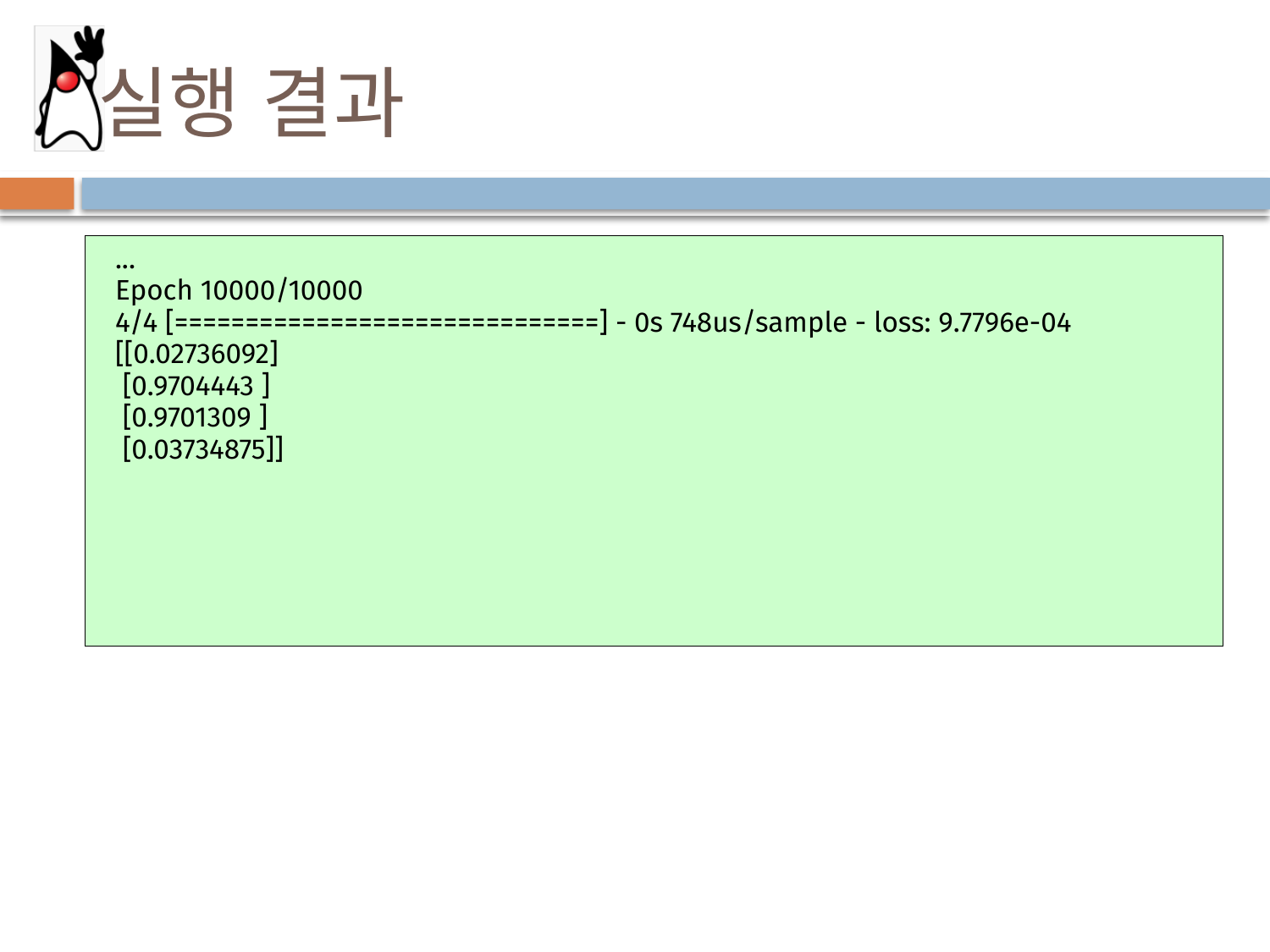

# 실행 결과
...
Epoch 10000/10000
4/4 [==============================] - 0s 748us/sample - loss: 9.7796e-04
[[0.02736092]
 [0.9704443 ]
 [0.9701309 ]
 [0.03734875]]